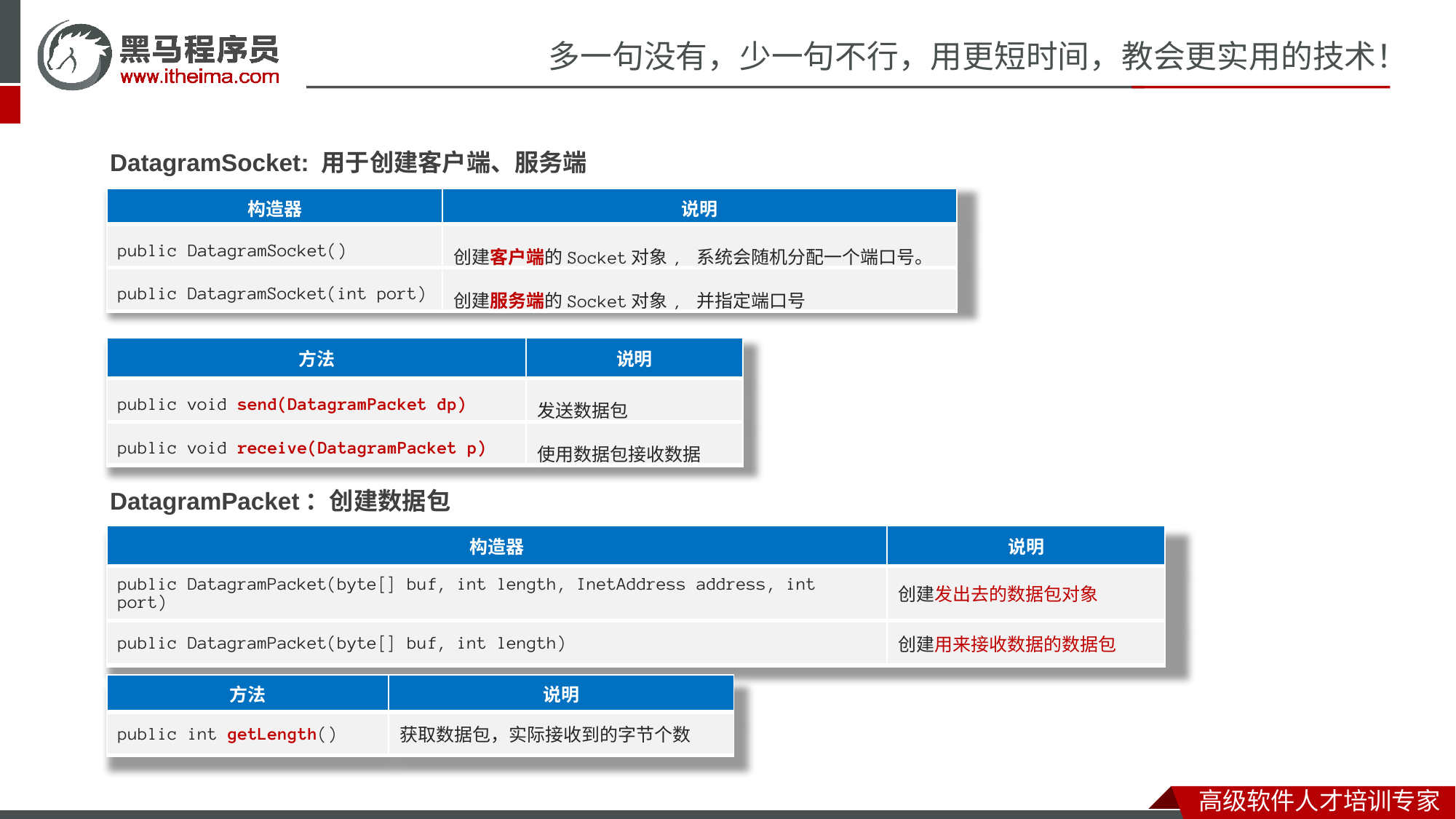

DatagramSocket: 用于创建客户端、服务端
| 构造器 | 说明 |
| --- | --- |
| public DatagramSocket()​ | 创建客户端的Socket对象, 系统会随机分配一个端口号。 |
| public DatagramSocket(int port) | 创建服务端的Socket对象, 并指定端口号 |
| 方法 | 说明 |
| --- | --- |
| public void send(DatagramPacket dp) | 发送数据包 |
| public void receive(DatagramPacket p) | 使用数据包接收数据 |
DatagramPacket：创建数据包

| 构造器 | 说明 |
| --- | --- |
| public DatagramPacket(byte[] buf, int length, InetAddress address, int port) | 创建发出去的数据包对象 |
| public DatagramPacket(byte[] buf, int length) | 创建用来接收数据的数据包 |
| 方法 | 说明 |
| --- | --- |
| public int getLength() | 获取数据包，实际接收到的字节个数 |